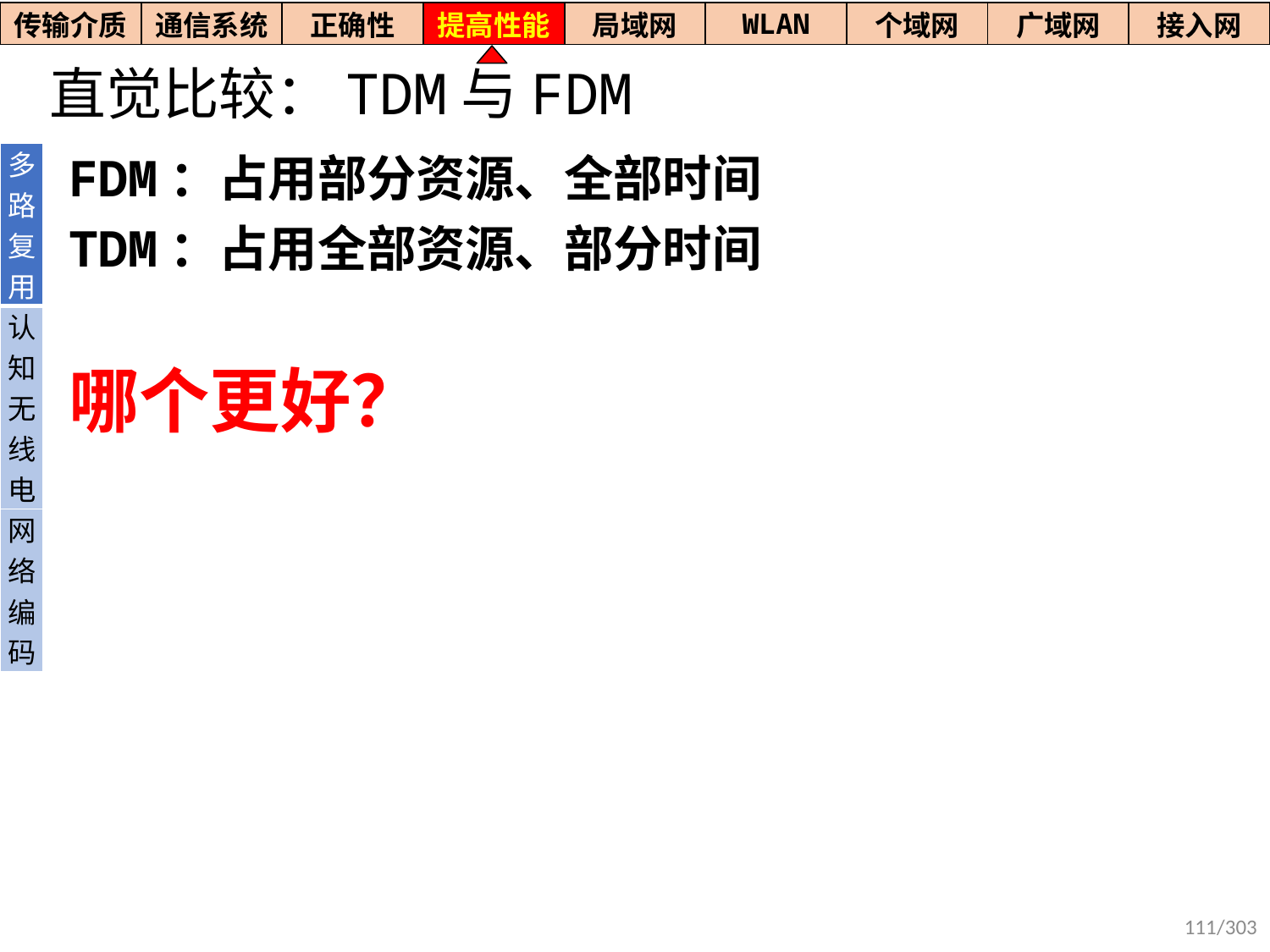

| 传输介质 | 通信系统 | 正确性 | 提高性能 | 局域网 | WLAN | 个域网 | 广域网 | 接入网 |
| --- | --- | --- | --- | --- | --- | --- | --- | --- |

# 直觉比较：TDM与FDM
| 多路复用 |
| --- |
| 认知无线电 |
| 网络编码 |
FDM：占用部分资源、全部时间
TDM：占用全部资源、部分时间

哪个更好？

111/303